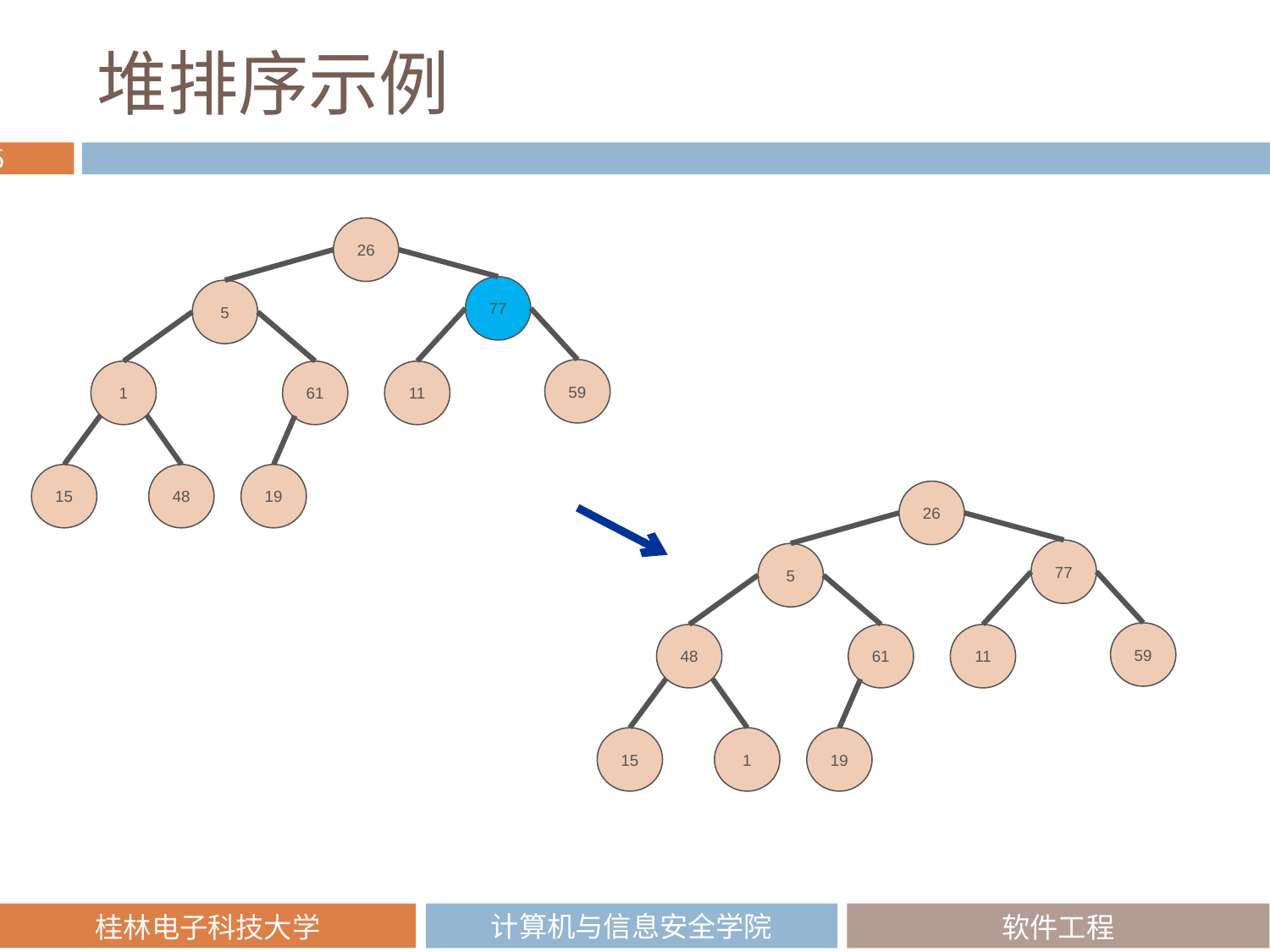

# 堆排序示例
26
77
5
59
1
11
61
15
48
19
26
77
5
59
48
11
61
15
1
19